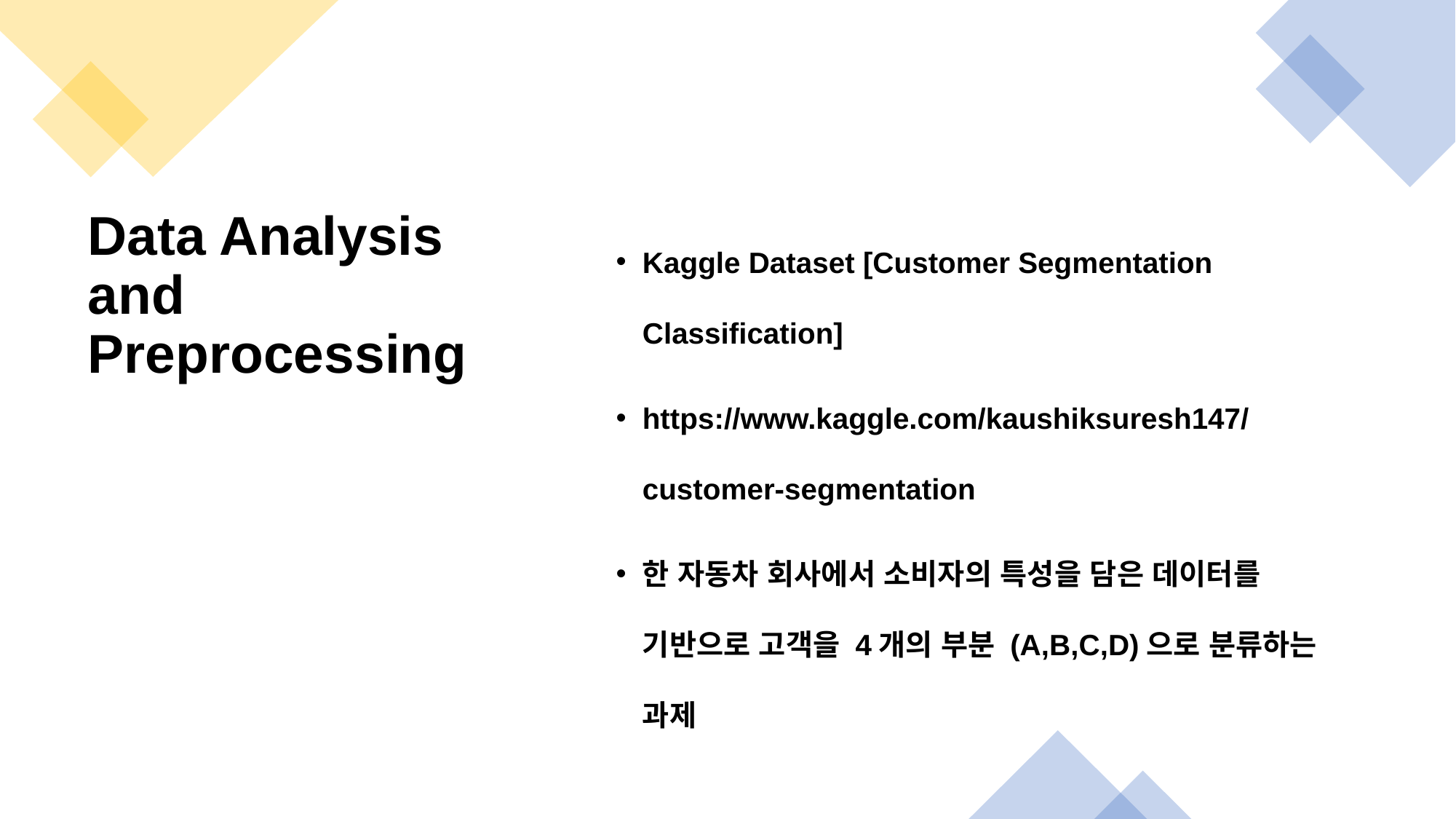

Kaggle Dataset [Customer Segmentation Classification]
https://www.kaggle.com/kaushiksuresh147/customer-segmentation
한 자동차 회사에서 소비자의 특성을 담은 데이터를 기반으로 고객을 4개의 부분 (A,B,C,D)으로 분류하는 과제
# Data Analysis and Preprocessing